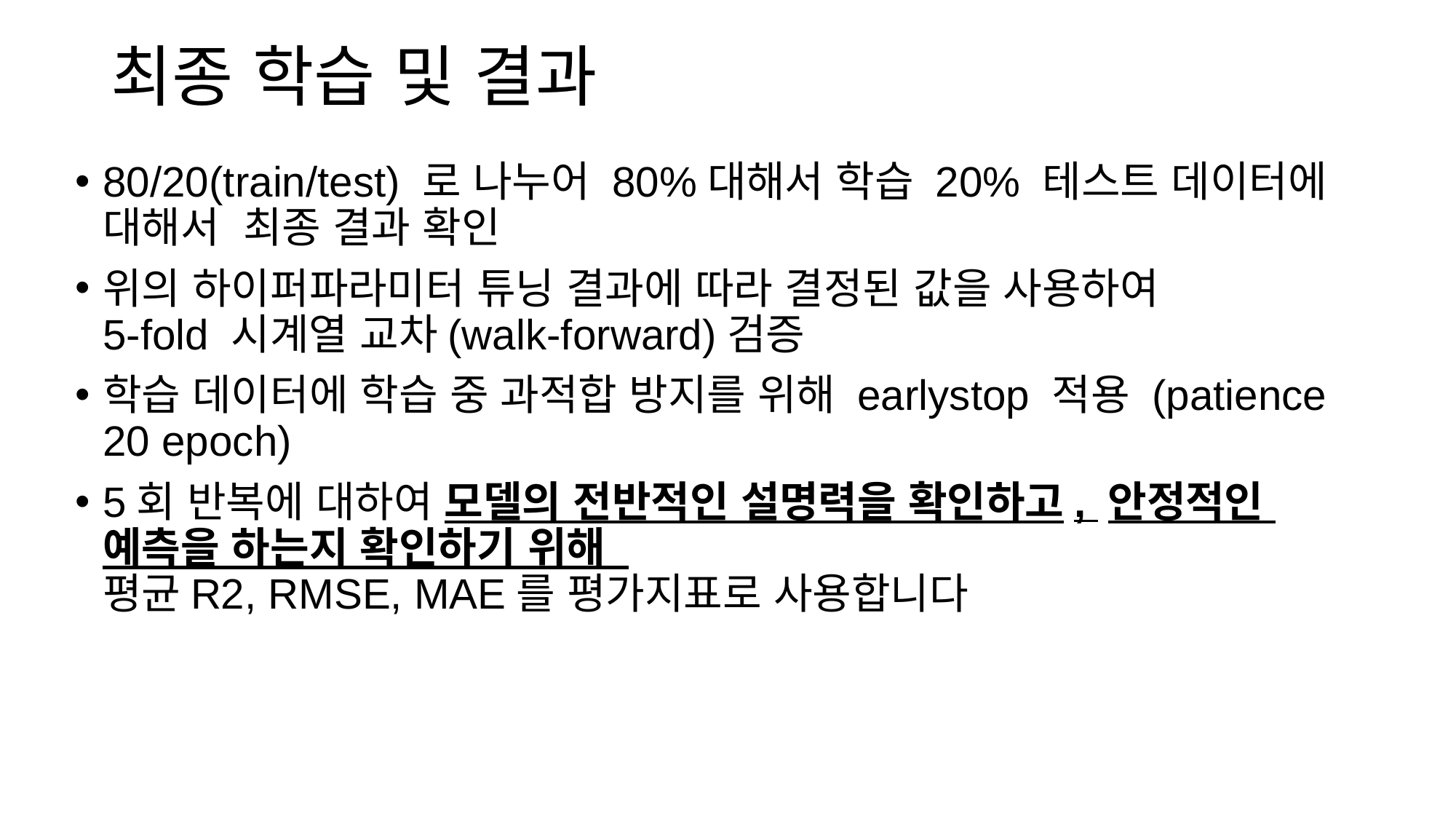

# 최종 학습 및 결과
80/20(train/test) 로 나누어 80%대해서 학습 20% 테스트 데이터에 대해서  최종 결과 확인
위의 하이퍼파라미터 튜닝 결과에 따라 결정된 값을 사용하여
5-fold 시계열 교차(walk-forward)검증
학습 데이터에 학습 중 과적합 방지를 위해 earlystop 적용 (patience 20 epoch)
5회 반복에 대하여 모델의 전반적인 설명력을 확인하고, 안정적인
예측을 하는지 확인하기 위해
평균R2, RMSE, MAE를 평가지표로 사용합니다